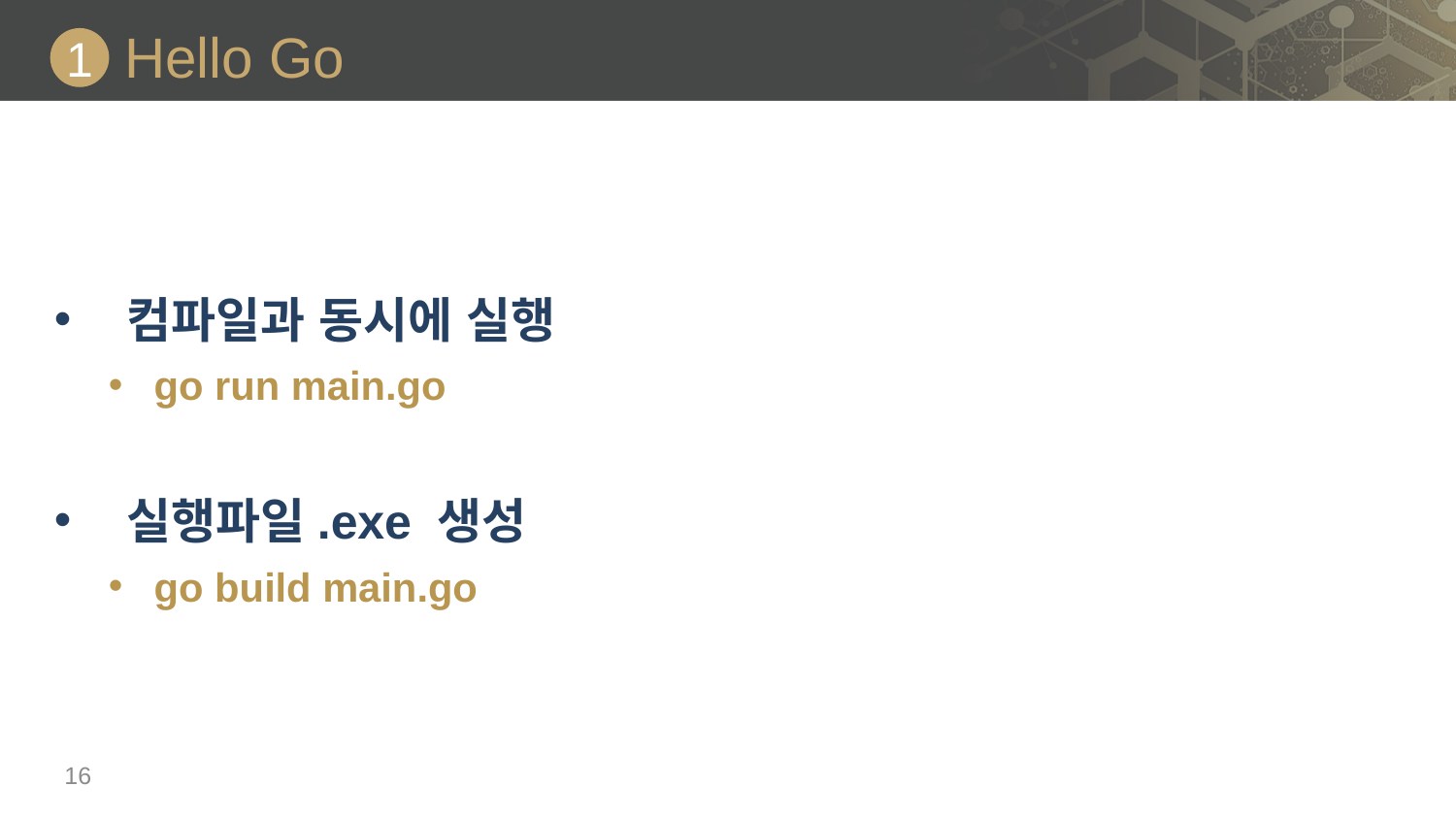

# Hello Go
1
컴파일과 동시에 실행
go run main.go

실행파일.exe 생성
go build main.go
16